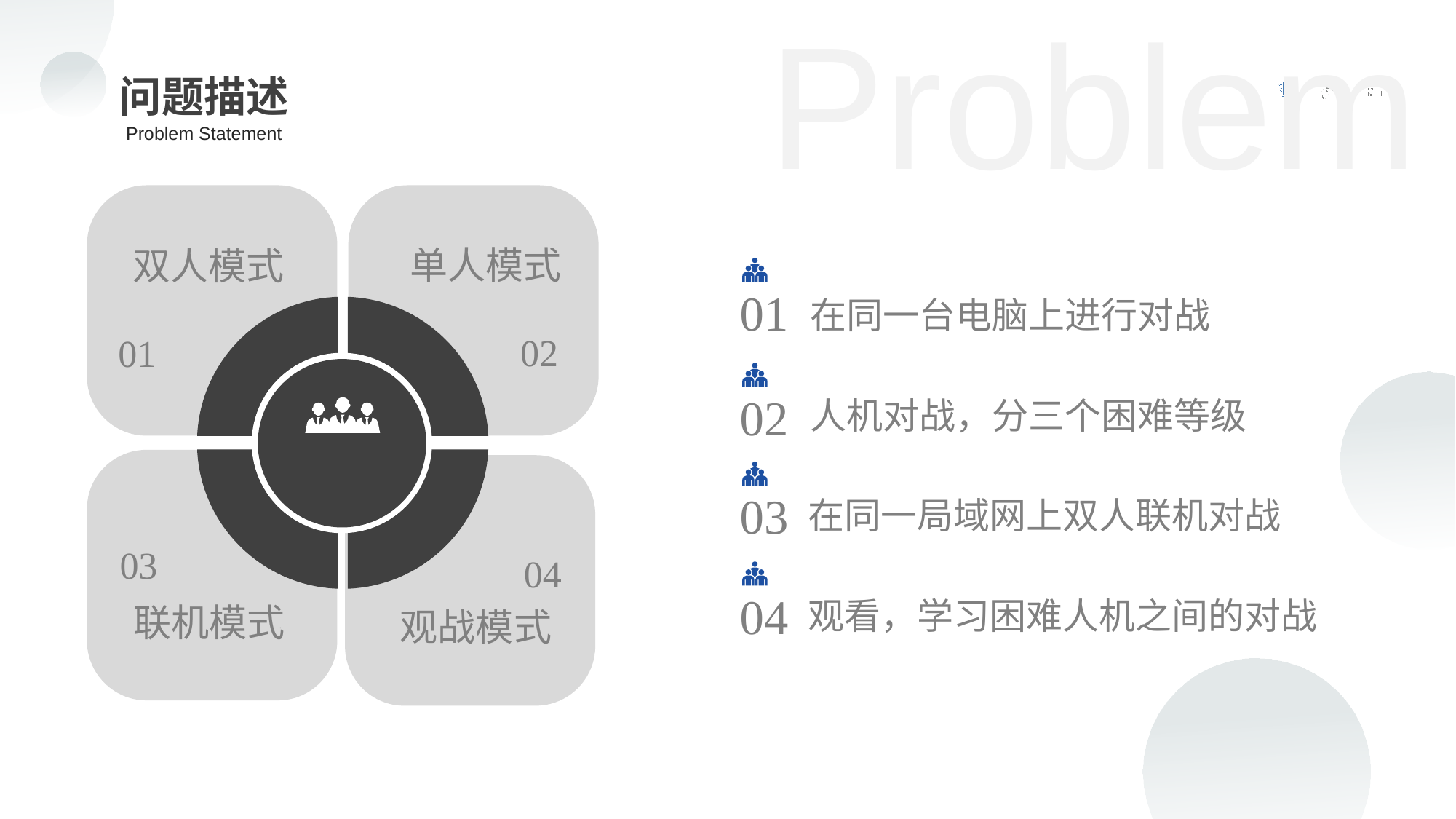

Problem

问题描述
Problem Statement

02
01

03
04

.

单人模式
双人模式

01
在同一台电脑上进行对战

02
人机对战，分三个困难等级

03
在同一局域网上双人联机对战

04
观看，学习困难人机之间的对战
联机模式
观战模式